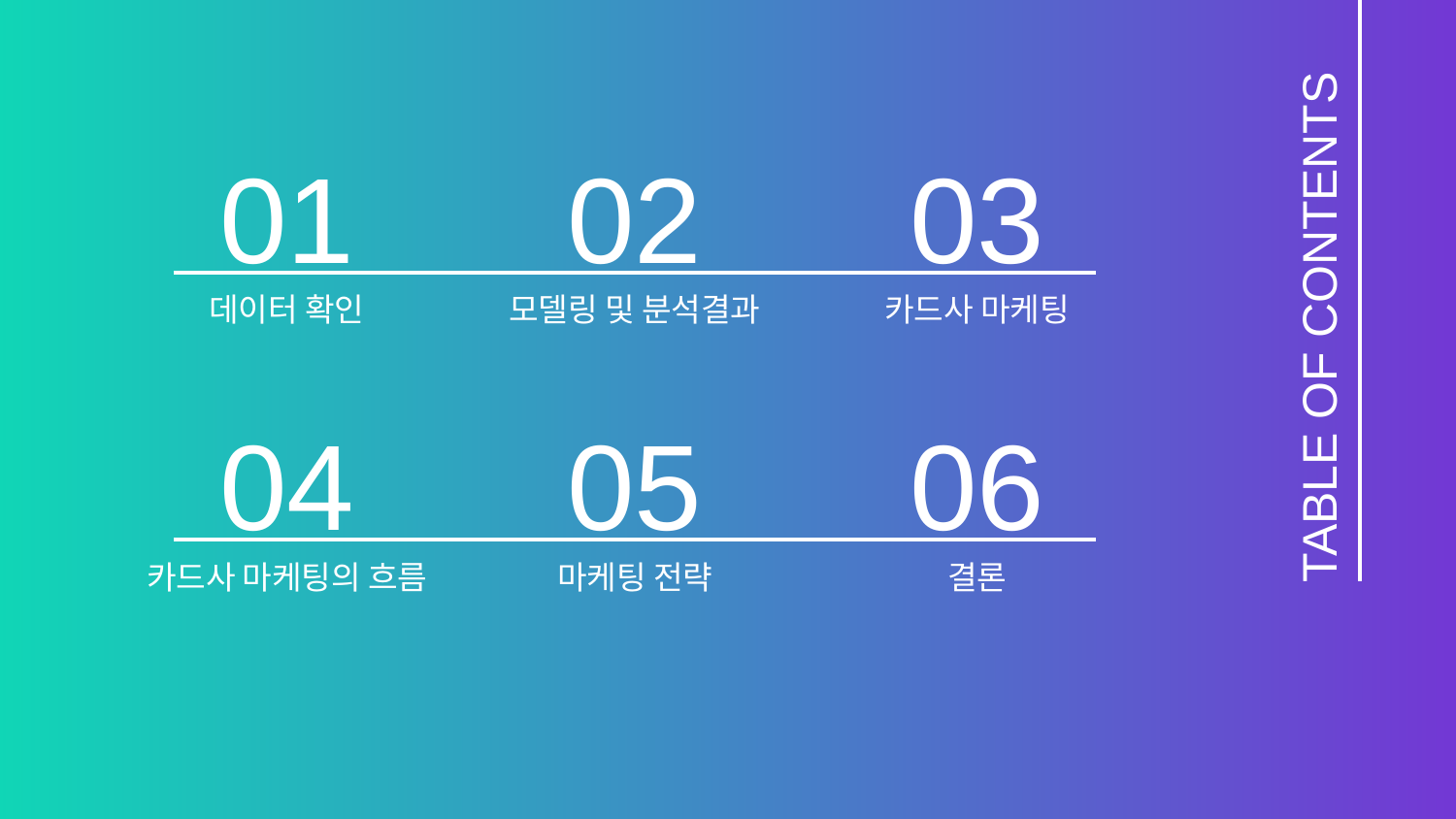

01
02
03
데이터 확인
# 모델링 및 분석결과
카드사 마케팅
TABLE OF CONTENTS
04
05
06
카드사 마케팅의 흐름
마케팅 전략
결론